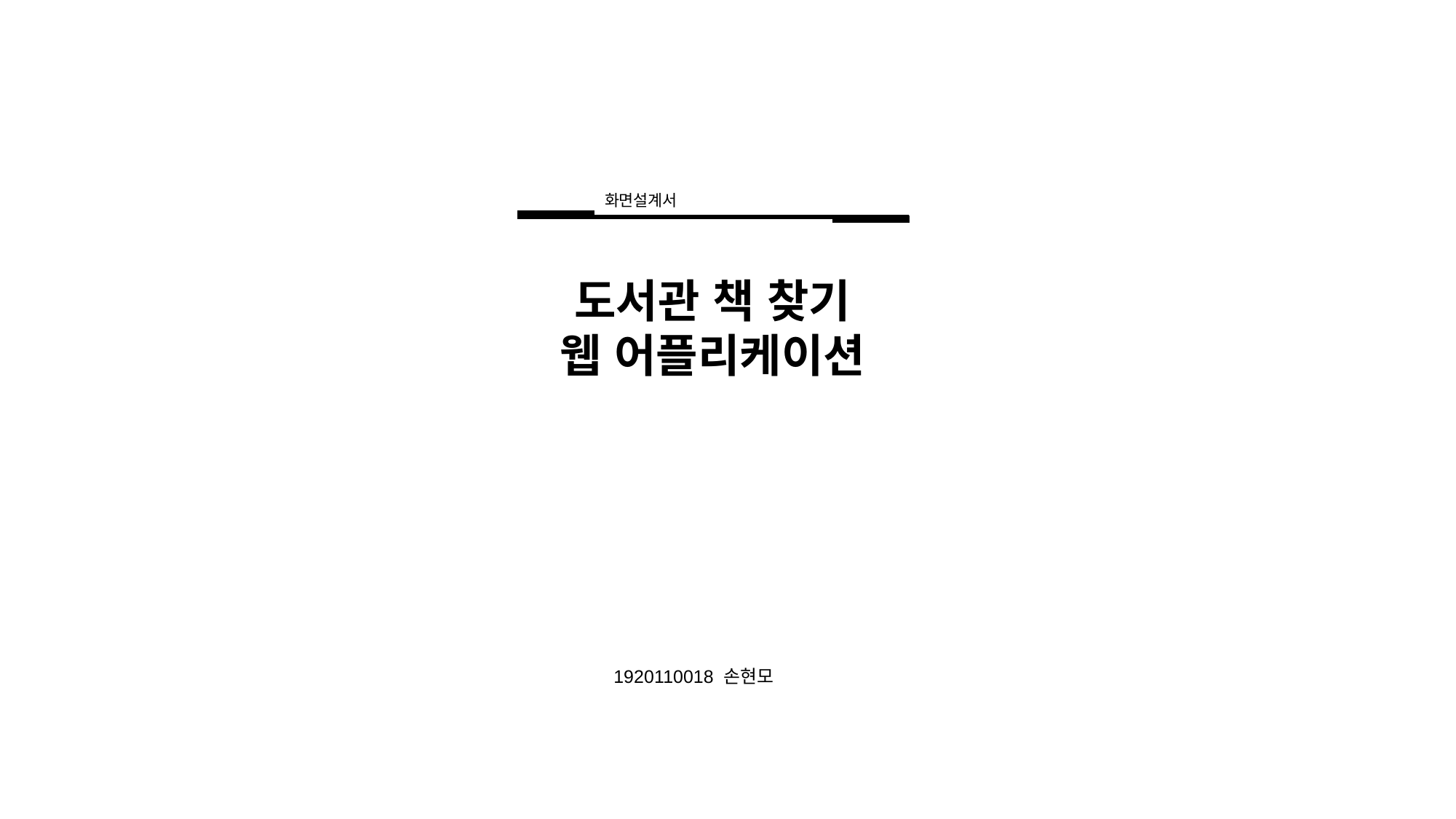

화면설계서

도서관 책 찾기
웹 어플리케이션
1920110018 손현모